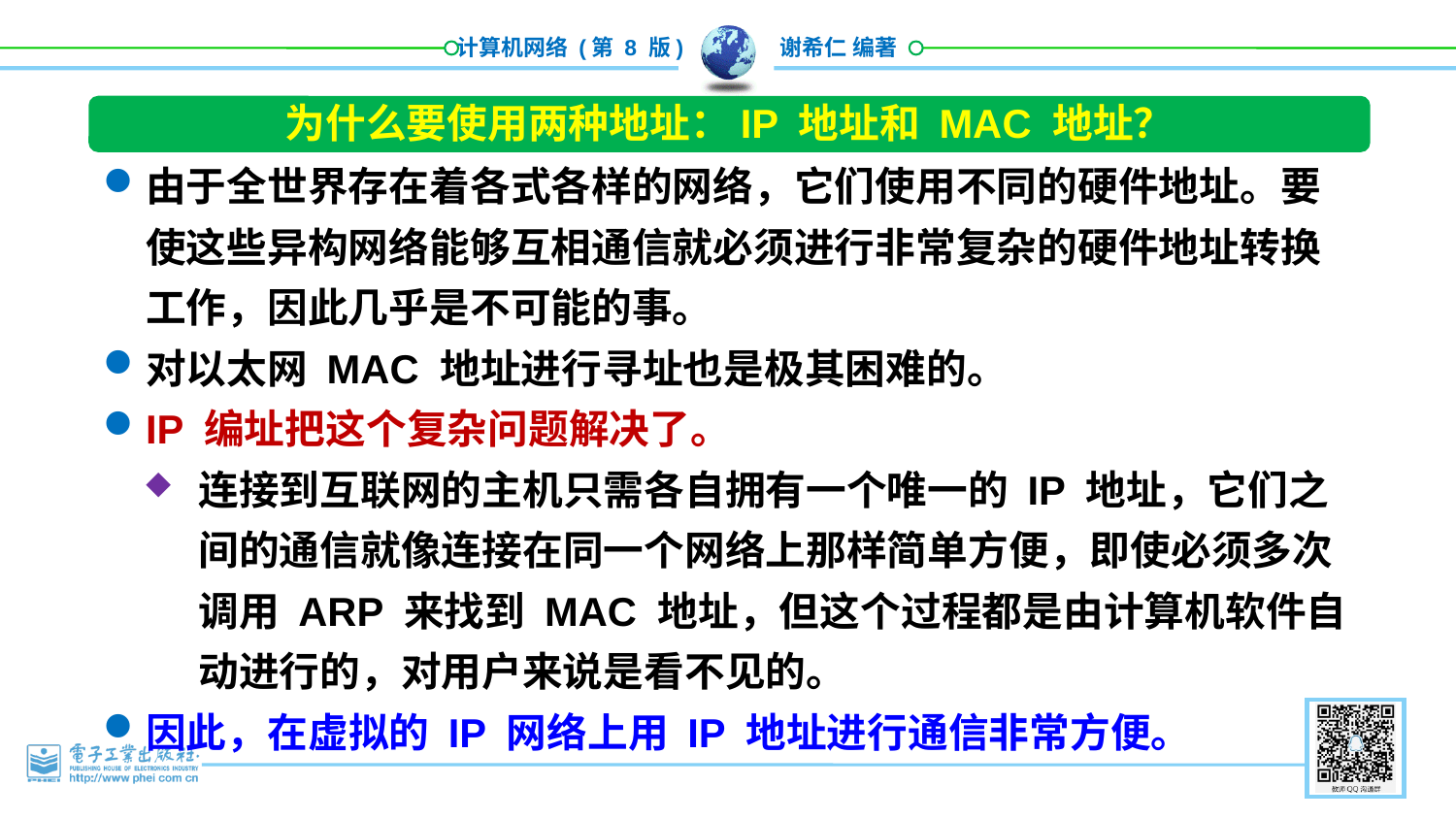

为什么要使用两种地址：IP 地址和 MAC 地址？

由于全世界存在着各式各样的网络，它们使用不同的硬件地址。要使这些异构网络能够互相通信就必须进行非常复杂的硬件地址转换工作，因此几乎是不可能的事。
对以太网 MAC 地址进行寻址也是极其困难的。
IP 编址把这个复杂问题解决了。
连接到互联网的主机只需各自拥有一个唯一的 IP 地址，它们之间的通信就像连接在同一个网络上那样简单方便，即使必须多次调用 ARP 来找到 MAC 地址，但这个过程都是由计算机软件自动进行的，对用户来说是看不见的。
因此，在虚拟的 IP 网络上用 IP 地址进行通信非常方便。